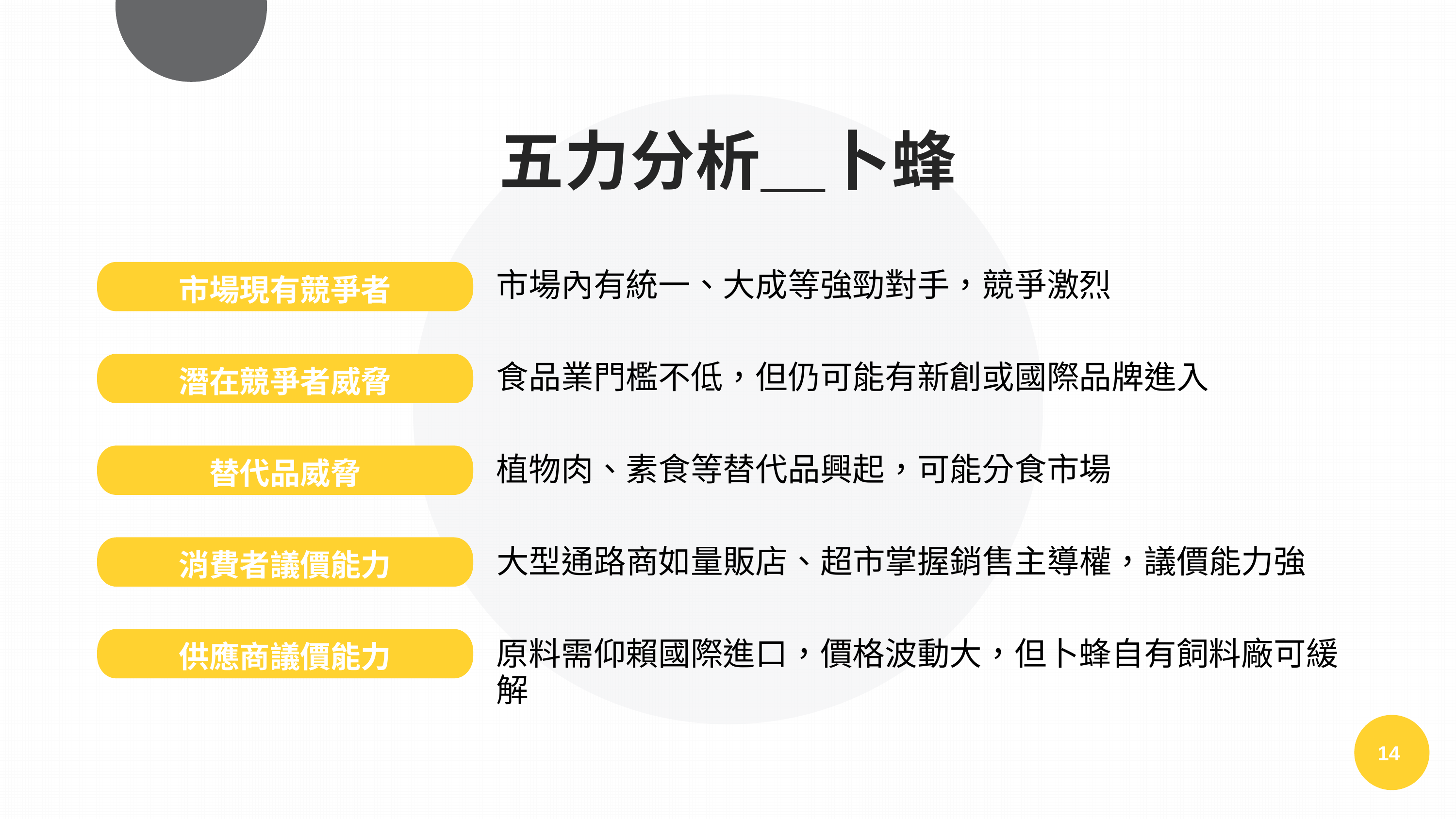

五力分析＿卜蜂

市場現有競爭者
市場內有統一、大成等強勁對手，競爭激烈

潛在競爭者威脅
食品業門檻不低，但仍可能有新創或國際品牌進入

替代品威脅
植物肉、素食等替代品興起，可能分食市場

消費者議價能力
大型通路商如量販店、超市掌握銷售主導權，議價能力強

供應商議價能力
原料需仰賴國際進口，價格波動大，但卜蜂自有飼料廠可緩解

14